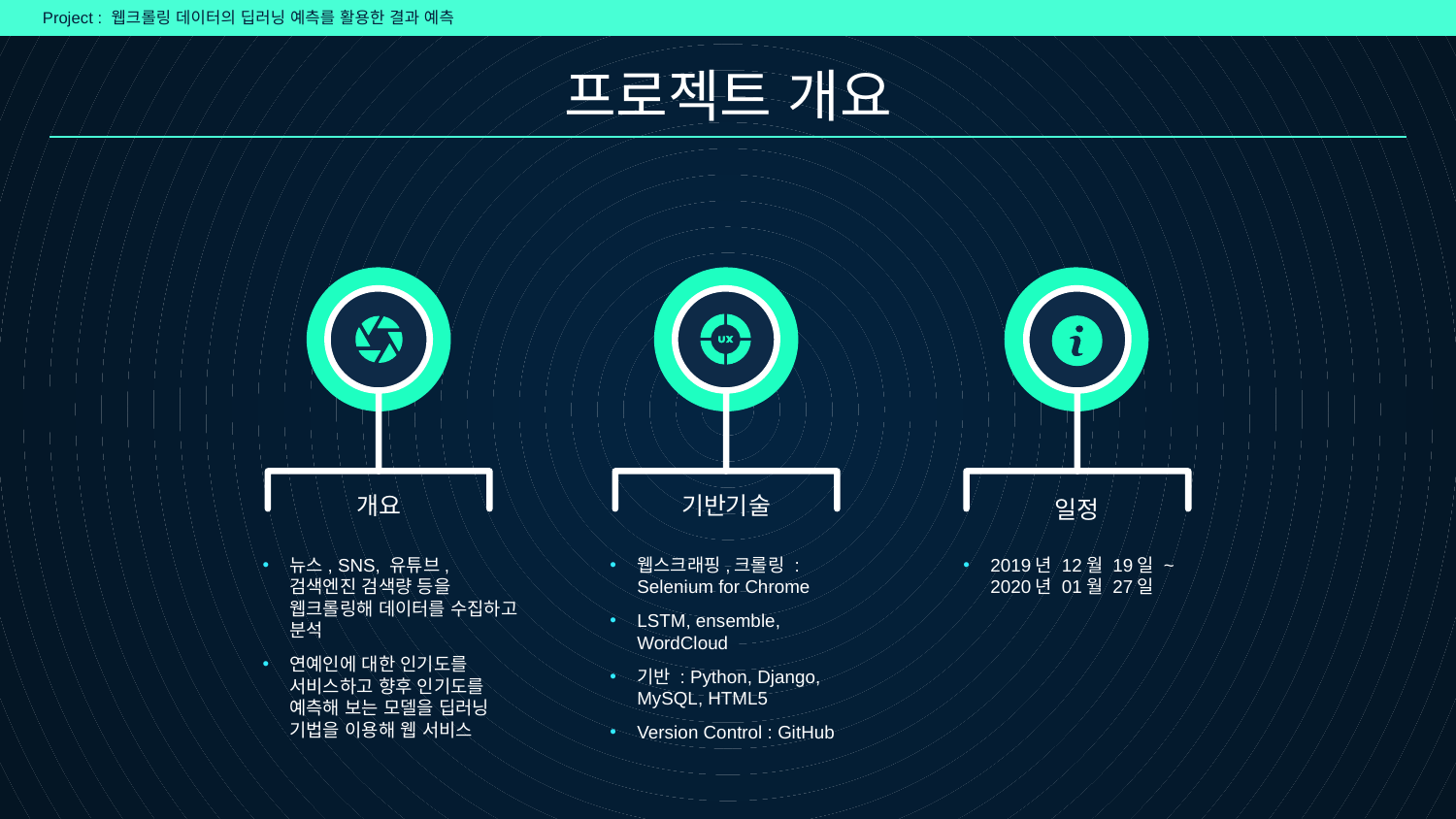

Project : 웹크롤링 데이터의 딥러닝 예측를 활용한 결과 예측
# 프로젝트 개요

개요
기반기술
일정
뉴스, SNS, 유튜브, 검색엔진 검색량 등을 웹크롤링해 데이터를 수집하고 분석
연예인에 대한 인기도를 서비스하고 향후 인기도를 예측해 보는 모델을 딥러닝 기법을 이용해 웹 서비스
웹스크래핑,크롤링 : Selenium for Chrome
LSTM, ensemble, WordCloud
기반 : Python, Django, MySQL, HTML5
Version Control : GitHub
2019년 12월 19일 ~ 2020년 01월 27일